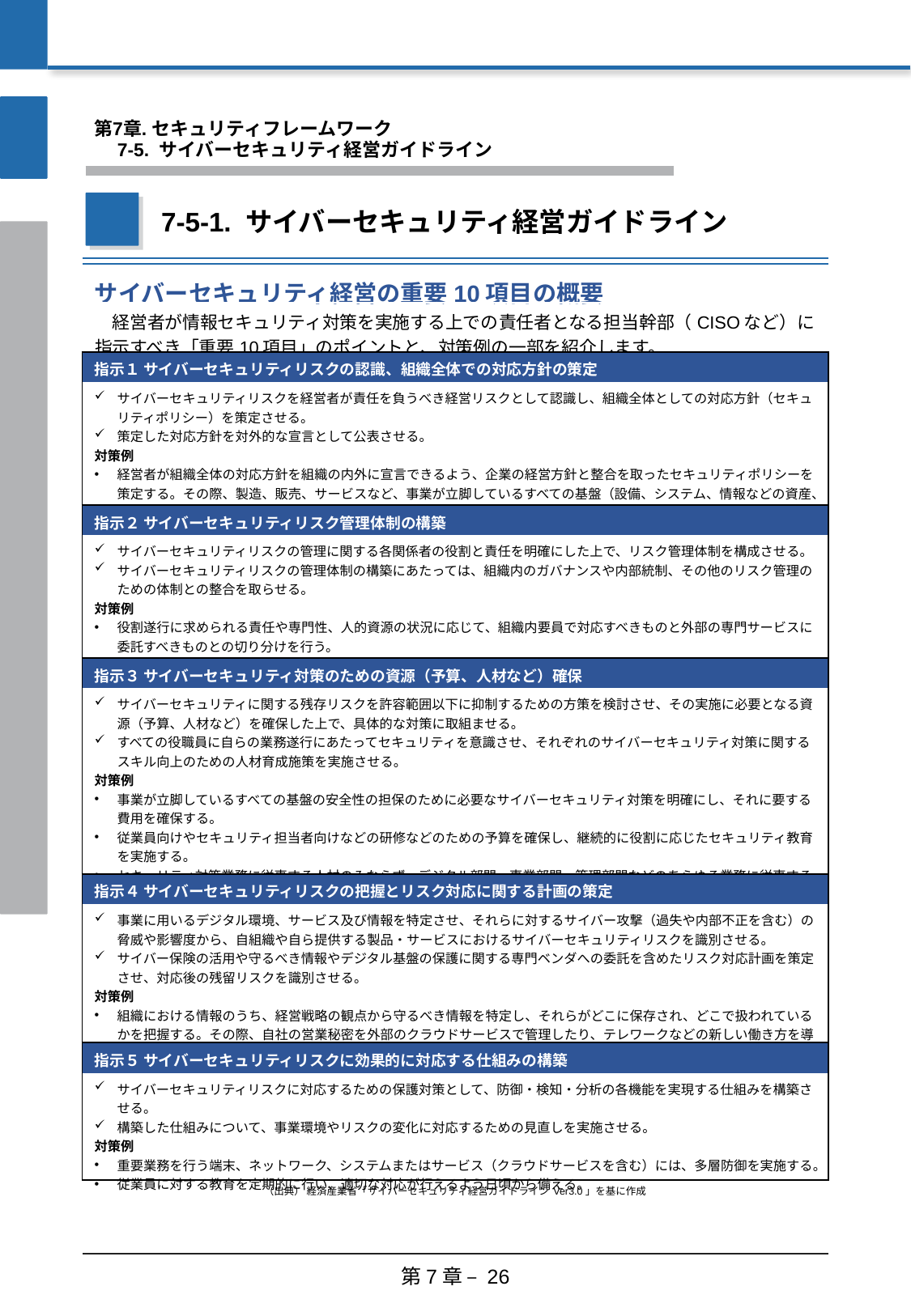

第7章. セキュリティフレームワーク
　7-5. サイバーセキュリティ経営ガイドライン
7-5-1. サイバーセキュリティ経営ガイドライン
サイバーセキュリティ経営の重要10項目の概要
| 経営者が情報セキュリティ対策を実施する上での責任者となる担当幹部（CISOなど）に指示すべき「重要10項目」のポイントと、対策例の一部を紹介します。 |
| --- |
| 指示１ サイバーセキュリティリスクの認識、組織全体での対応方針の策定 |
| --- |
| サイバーセキュリティリスクを経営者が責任を負うべき経営リスクとして認識し、組織全体としての対応方針（セキュリティポリシー）を策定させる。 策定した対応方針を対外的な宣言として公表させる。 対策例 経営者が組織全体の対応方針を組織の内外に宣言できるよう、企業の経営方針と整合を取ったセキュリティポリシーを策定する。その際、製造、販売、サービスなど、事業が立脚しているすべての基盤（設備、システム、情報などの資産、流通プロセスなど）に影響を及ぼすと考えられるサイバーセキュリティリスクに応じた対応方針を検討する。 |
| 指示２ サイバーセキュリティリスク管理体制の構築 |
| サイバーセキュリティリスクの管理に関する各関係者の役割と責任を明確にした上で、リスク管理体制を構成させる。 サイバーセキュリティリスクの管理体制の構築にあたっては、組織内のガバナンスや内部統制、その他のリスク管理のための体制との整合を取らせる。 対策例 役割遂行に求められる責任や専門性、人的資源の状況に応じて、組織内要員で対応すべきものと外部の専門サービスに委託すべきものとの切り分けを行う。 取締役、監査役はサイバーセキュリティリスク管理体制が適切に構築、運用されているかを監査する。 |
| 指示３ サイバーセキュリティ対策のための資源（予算、人材など）確保 |
| サイバーセキュリティに関する残存リスクを許容範囲以下に抑制するための方策を検討させ、その実施に必要となる資源（予算、人材など）を確保した上で、具体的な対策に取組ませる。 すべての役職員に自らの業務遂行にあたってセキュリティを意識させ、それぞれのサイバーセキュリティ対策に関するスキル向上のための人材育成施策を実施させる。 対策例 事業が立脚しているすべての基盤の安全性の担保のために必要なサイバーセキュリティ対策を明確にし、それに要する費用を確保する。 従業員向けやセキュリティ担当者向けなどの研修などのための予算を確保し、継続的に役割に応じたセキュリティ教育を実施する。 セキュリティ対策業務に従事する人材のみならず、デジタル部門、事業部門、管理部門などのあらゆる業務に従事する人材に、「プラス・セキュリティ」知識・スキルの習得を促す。 |
| 指示４ サイバーセキュリティリスクの把握とリスク対応に関する計画の策定 |
| 事業に用いるデジタル環境、サービス及び情報を特定させ、それらに対するサイバー攻撃（過失や内部不正を含む）の脅威や影響度から、自組織や自ら提供する製品・サービスにおけるサイバーセキュリティリスクを識別させる。 サイバー保険の活用や守るべき情報やデジタル基盤の保護に関する専門ベンダへの委託を含めたリスク対応計画を策定させ、対応後の残留リスクを識別させる。 対策例 組織における情報のうち、経営戦略の観点から守るべき情報を特定し、それらがどこに保存され、どこで扱われているかを把握する。その際、自社の営業秘密を外部のクラウドサービスで管理したり、テレワークなどの新しい働き方を導入したりしていることの影響を適切に反映させる。 |
| 指示５ サイバーセキュリティリスクに効果的に対応する仕組みの構築 |
| サイバーセキュリティリスクに対応するための保護対策として、防御・検知・分析の各機能を実現する仕組みを構築させる。 構築した仕組みについて、事業環境やリスクの変化に対応するための見直しを実施させる。 対策例 重要業務を行う端末、ネットワーク、システムまたはサービス（クラウドサービスを含む）には、多層防御を実施する。 従業員に対する教育を定期的に行い、適切な対応が行えるよう日頃から備える。 |
（出典） 経済産業省「サイバーセキュリティ経営ガイドライン Ver3.0」を基に作成
第7章 – 26